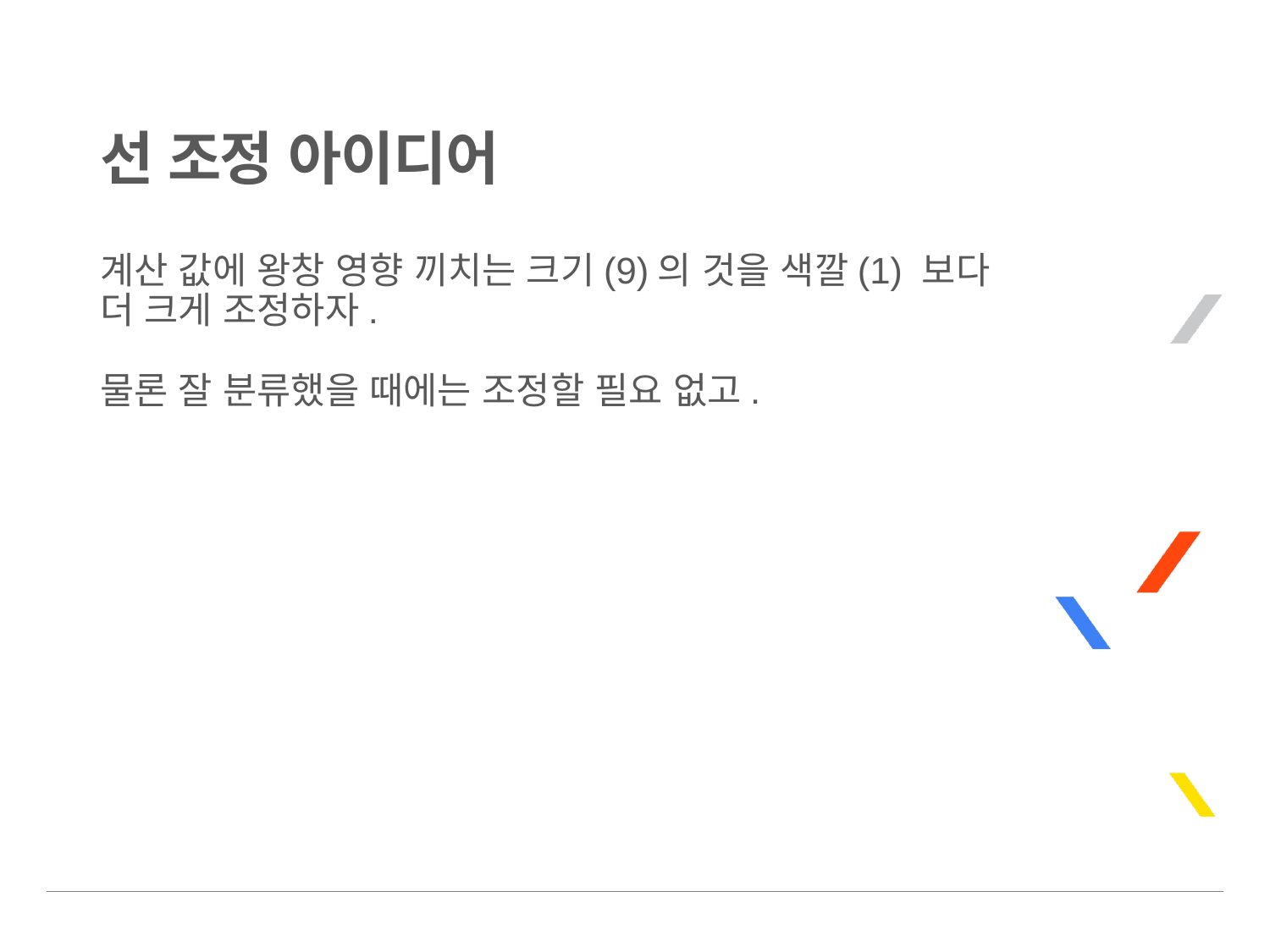

# 선 조정 아이디어
계산 값에 왕창 영향 끼치는 크기(9)의 것을 색깔(1) 보다
더 크게 조정하자.

물론 잘 분류했을 때에는 조정할 필요 없고.